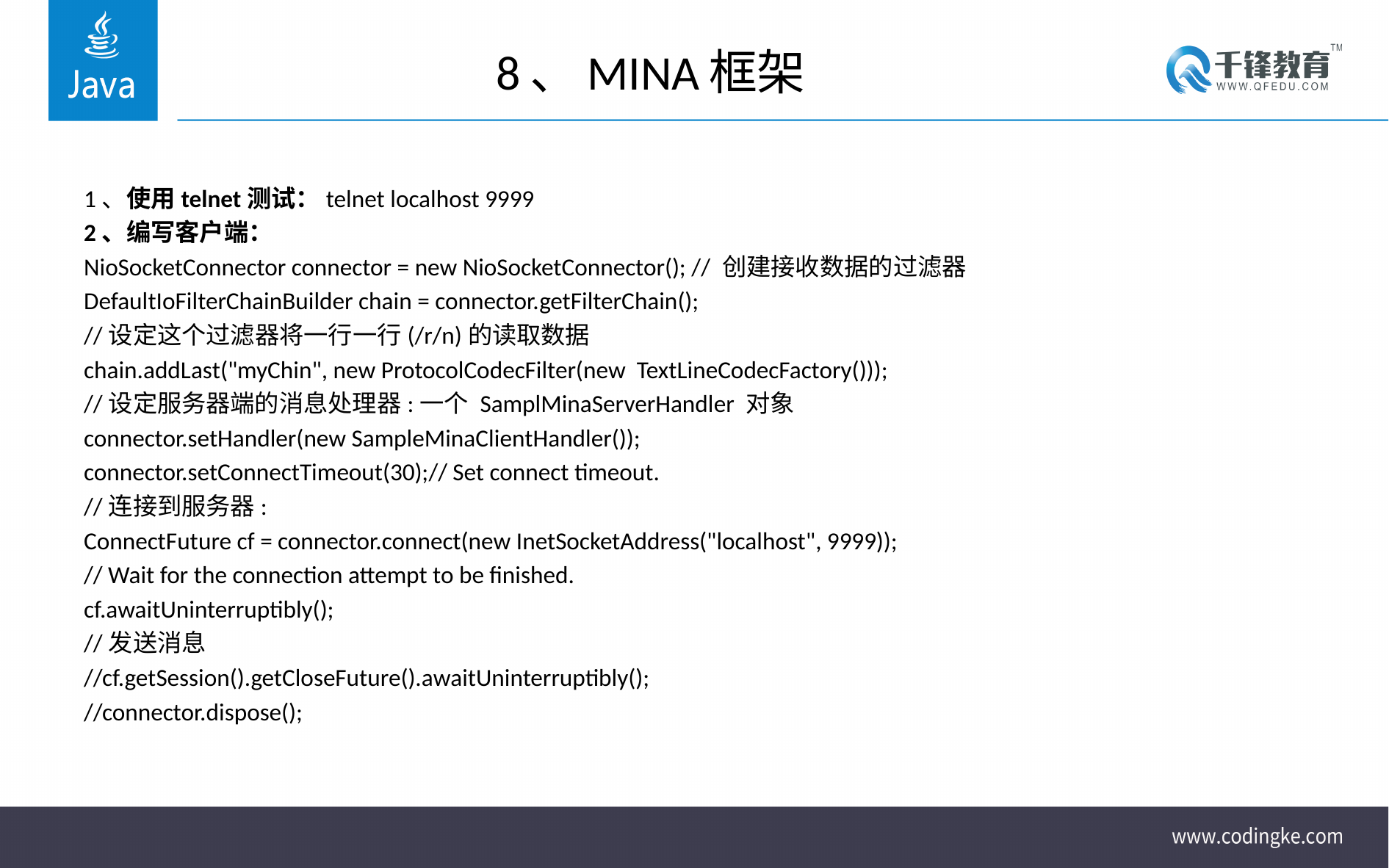

# 8、MINA框架
1、使用telnet测试：telnet localhost 9999
2、编写客户端：
NioSocketConnector connector = new NioSocketConnector(); // 创建接收数据的过滤器
DefaultIoFilterChainBuilder chain = connector.getFilterChain();
//设定这个过滤器将一行一行(/r/n)的读取数据
chain.addLast("myChin", new ProtocolCodecFilter(new  TextLineCodecFactory()));
//设定服务器端的消息处理器:一个 SamplMinaServerHandler 对象
connector.setHandler(new SampleMinaClientHandler());
connector.setConnectTimeout(30);// Set connect timeout.
//连接到服务器:
ConnectFuture cf = connector.connect(new InetSocketAddress("localhost", 9999));
// Wait for the connection attempt to be finished.
cf.awaitUninterruptibly();
//发送消息
//cf.getSession().getCloseFuture().awaitUninterruptibly();
//connector.dispose();